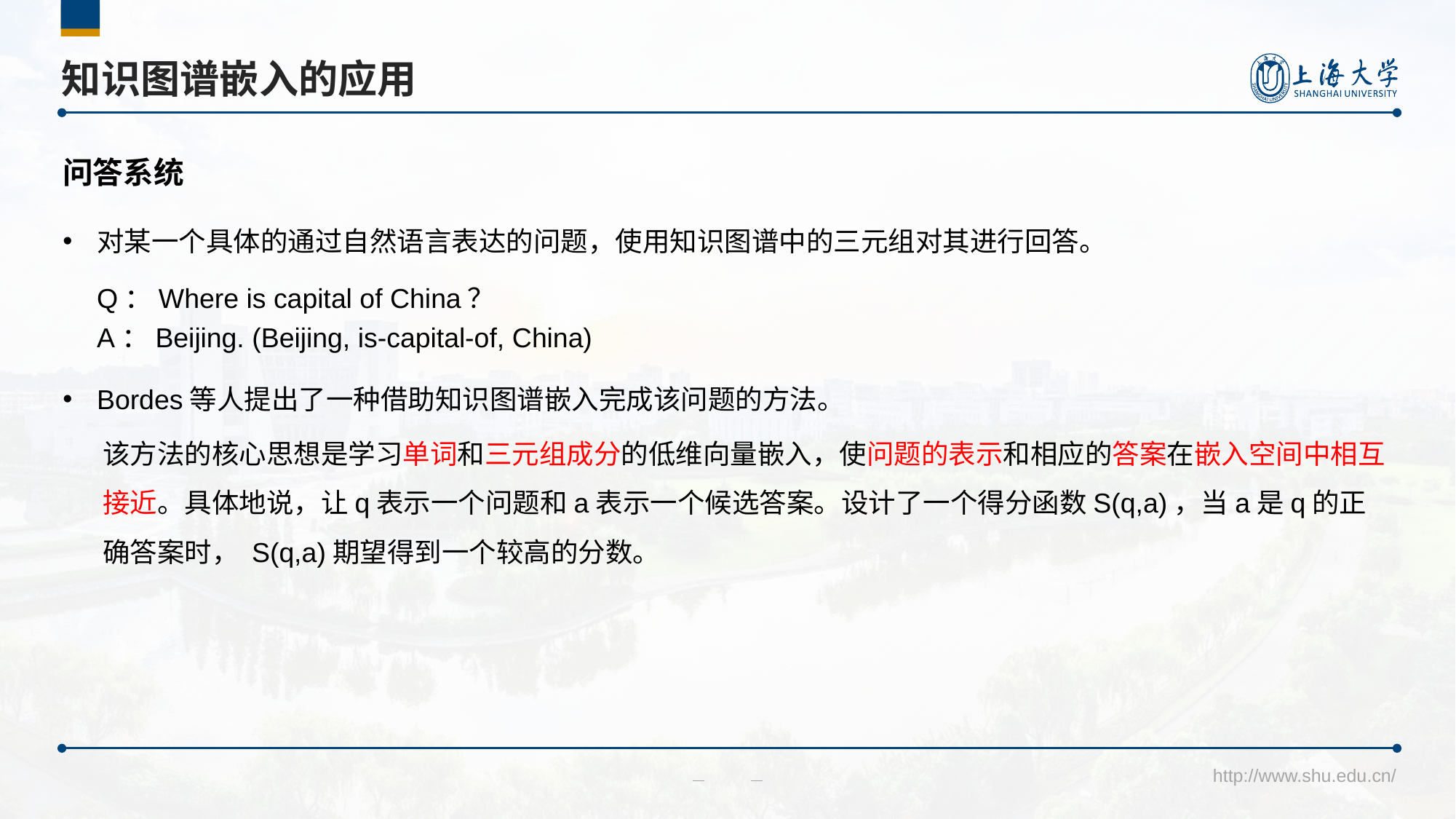

# 知识图谱嵌入的应用
问答系统
对某一个具体的通过自然语言表达的问题，使用知识图谱中的三元组对其进行回答。
Q：Where is capital of China？
A：Beijing. (Beijing, is-capital-of, China)
Bordes等人提出了一种借助知识图谱嵌入完成该问题的方法。
该方法的核心思想是学习单词和三元组成分的低维向量嵌入，使问题的表示和相应的答案在嵌入空间中相互接近。具体地说，让q表示一个问题和a表示一个候选答案。设计了一个得分函数S(q,a)，当a是q的正确答案时， S(q,a)期望得到一个较高的分数。
28